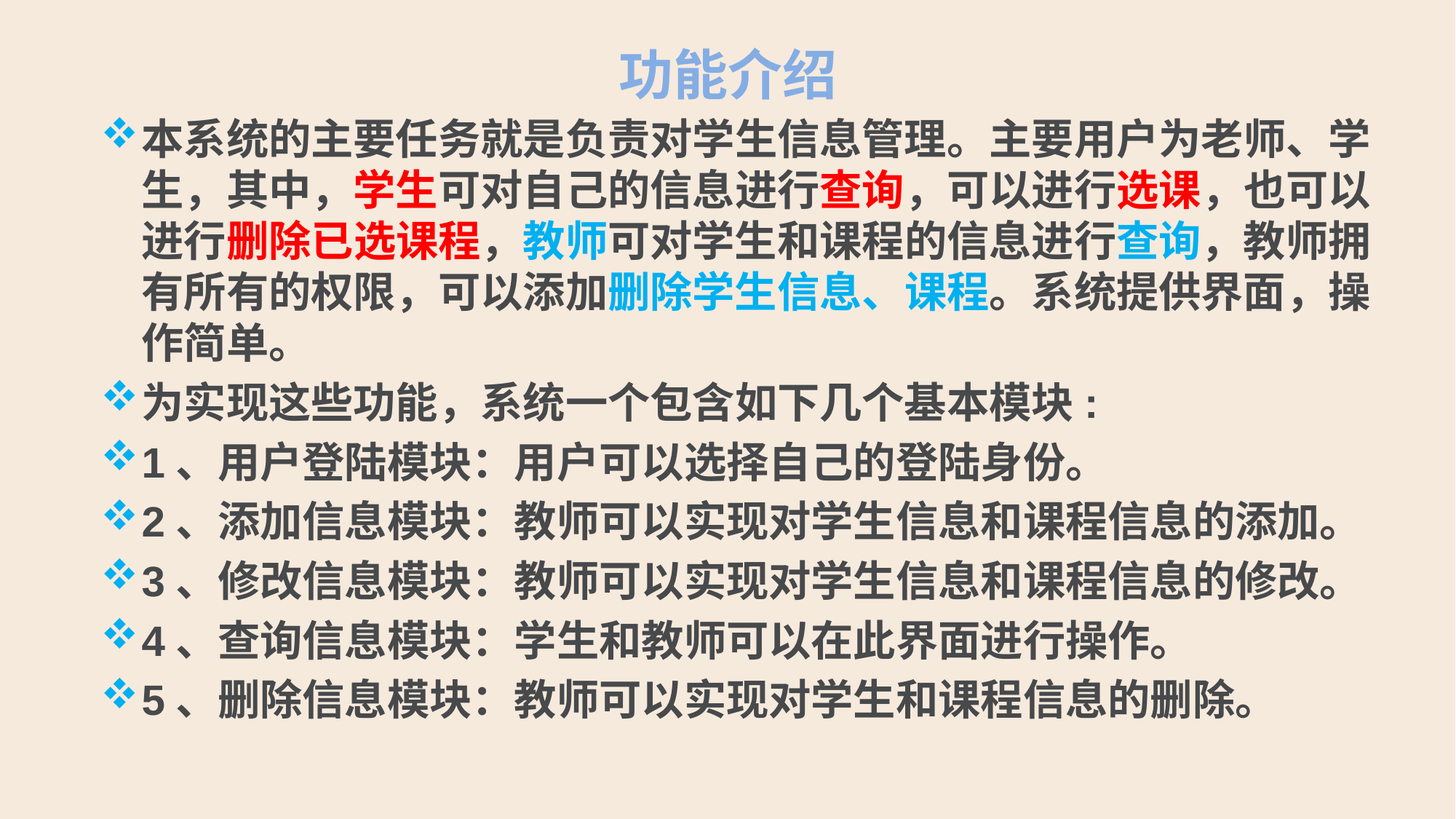

功能介绍
本系统的主要任务就是负责对学生信息管理。主要用户为老师、学生，其中，学生可对自己的信息进行查询，可以进行选课，也可以进行删除已选课程，教师可对学生和课程的信息进行查询，教师拥有所有的权限，可以添加删除学生信息、课程。系统提供界面，操作简单。
为实现这些功能，系统一个包含如下几个基本模块:
1、用户登陆模块：用户可以选择自己的登陆身份。
2、添加信息模块：教师可以实现对学生信息和课程信息的添加。
3、修改信息模块：教师可以实现对学生信息和课程信息的修改。
4、查询信息模块：学生和教师可以在此界面进行操作。
5、删除信息模块：教师可以实现对学生和课程信息的删除。